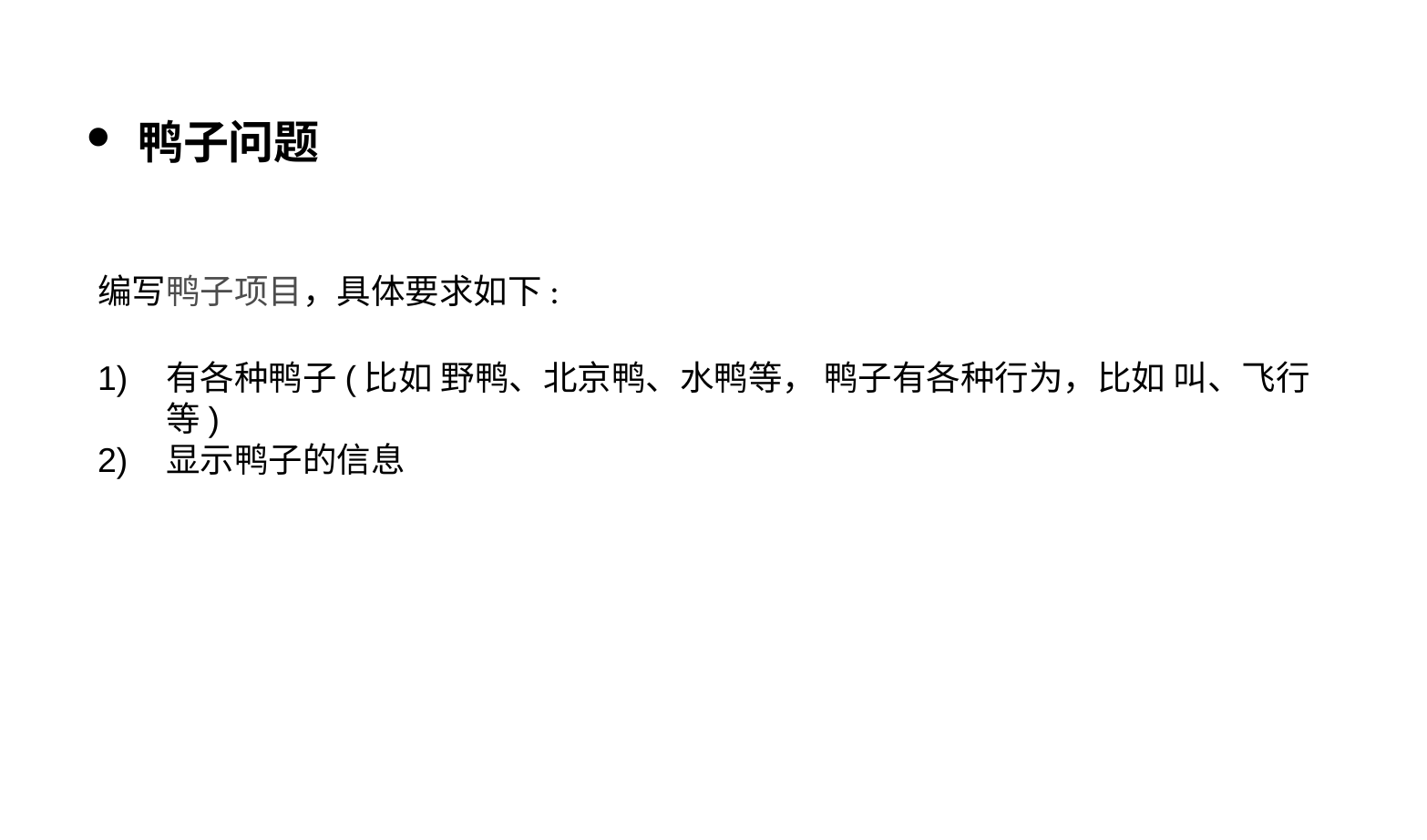

鸭子问题

编写鸭子项目，具体要求如下:

有各种鸭子(比如 野鸭、北京鸭、水鸭等， 鸭子有各种行为，比如 叫、飞行等)
显示鸭子的信息